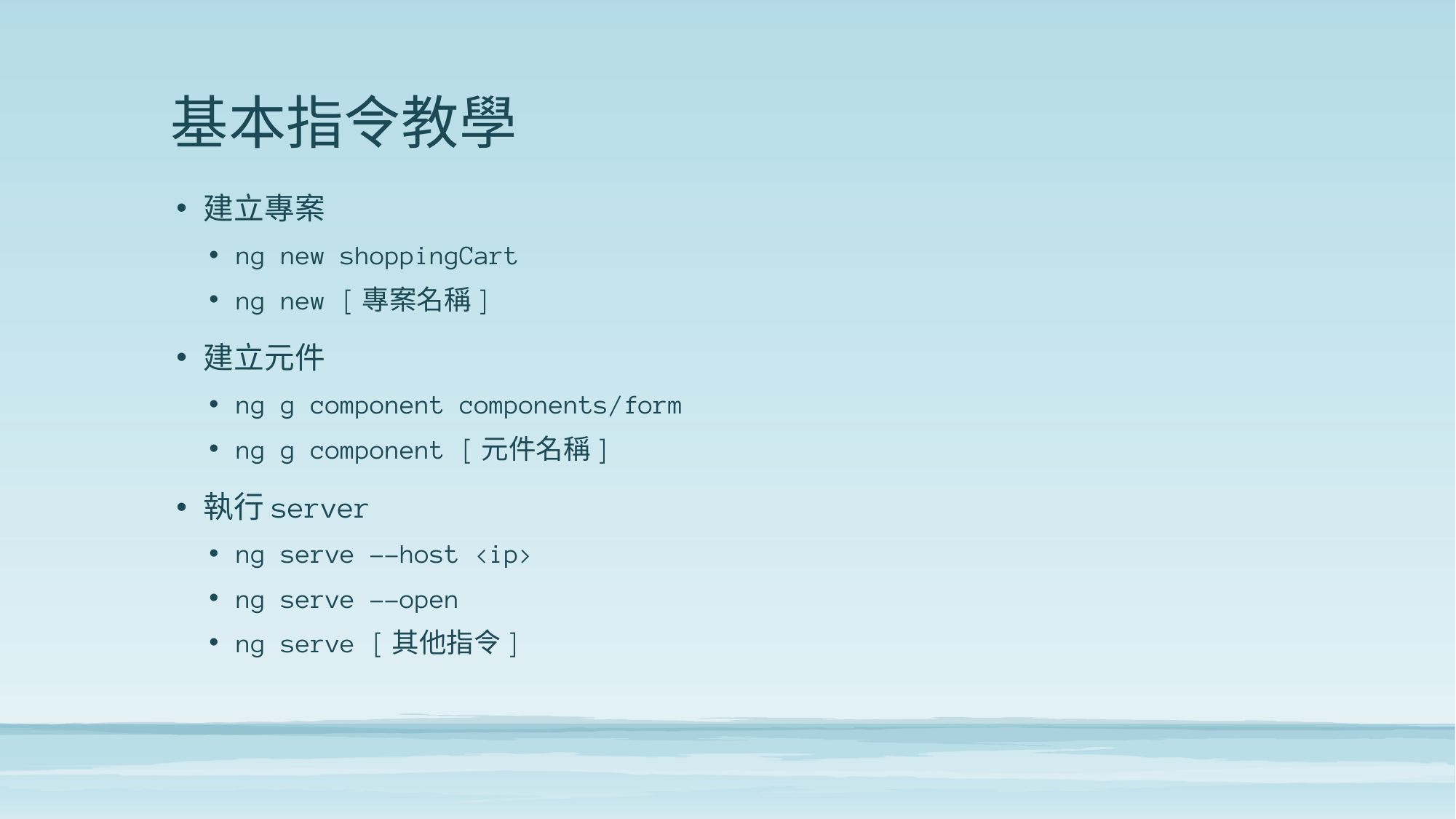

# 基本指令教學
建立專案
ng new shoppingCart
ng new [專案名稱]
建立元件
ng g component components/form
ng g component [元件名稱]
執行server
ng serve --host <ip>
ng serve --open
ng serve [其他指令]